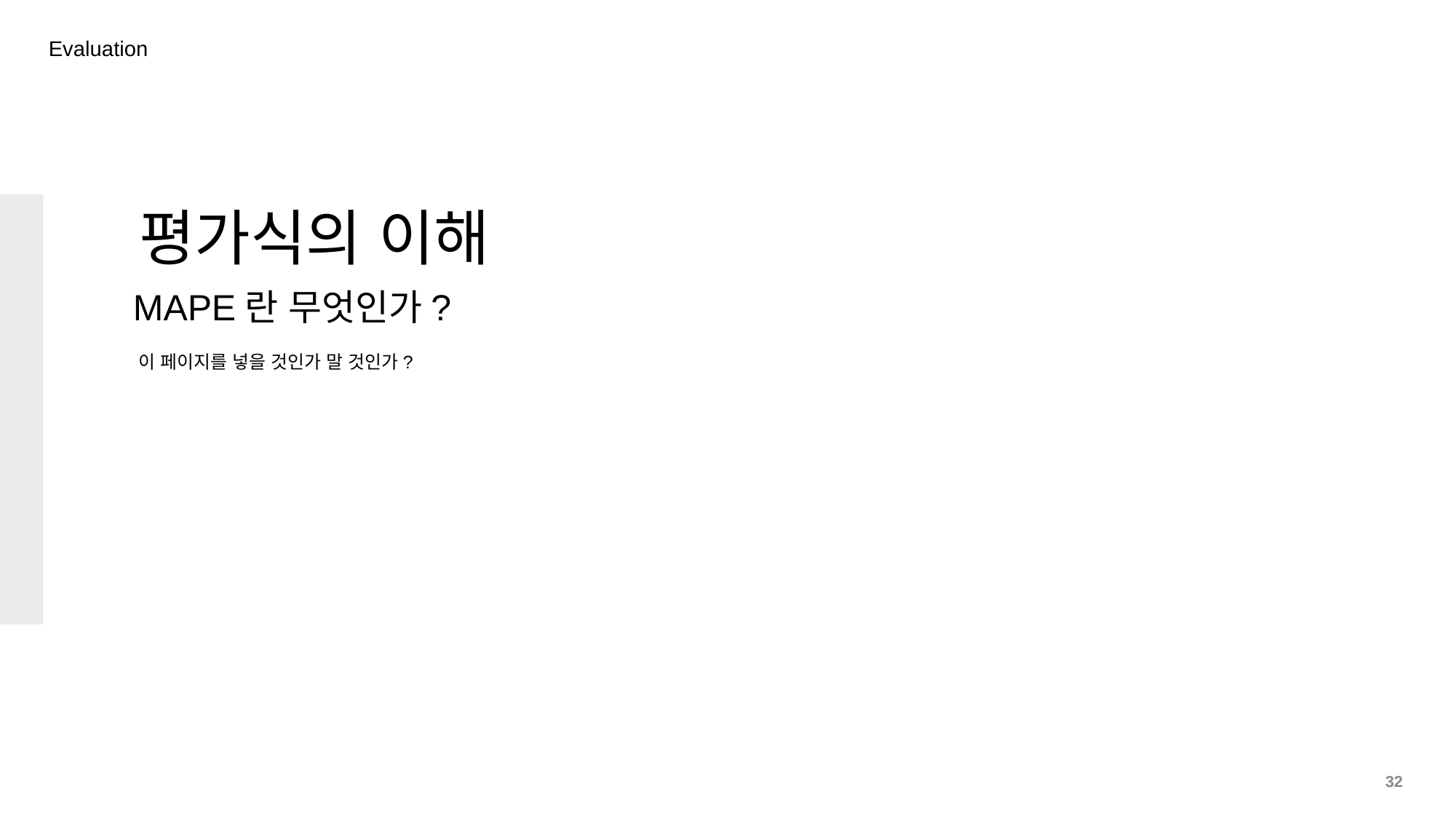

Evaluation
평가식의 이해
MAPE란 무엇인가?
이 페이지를 넣을 것인가 말 것인가?

32